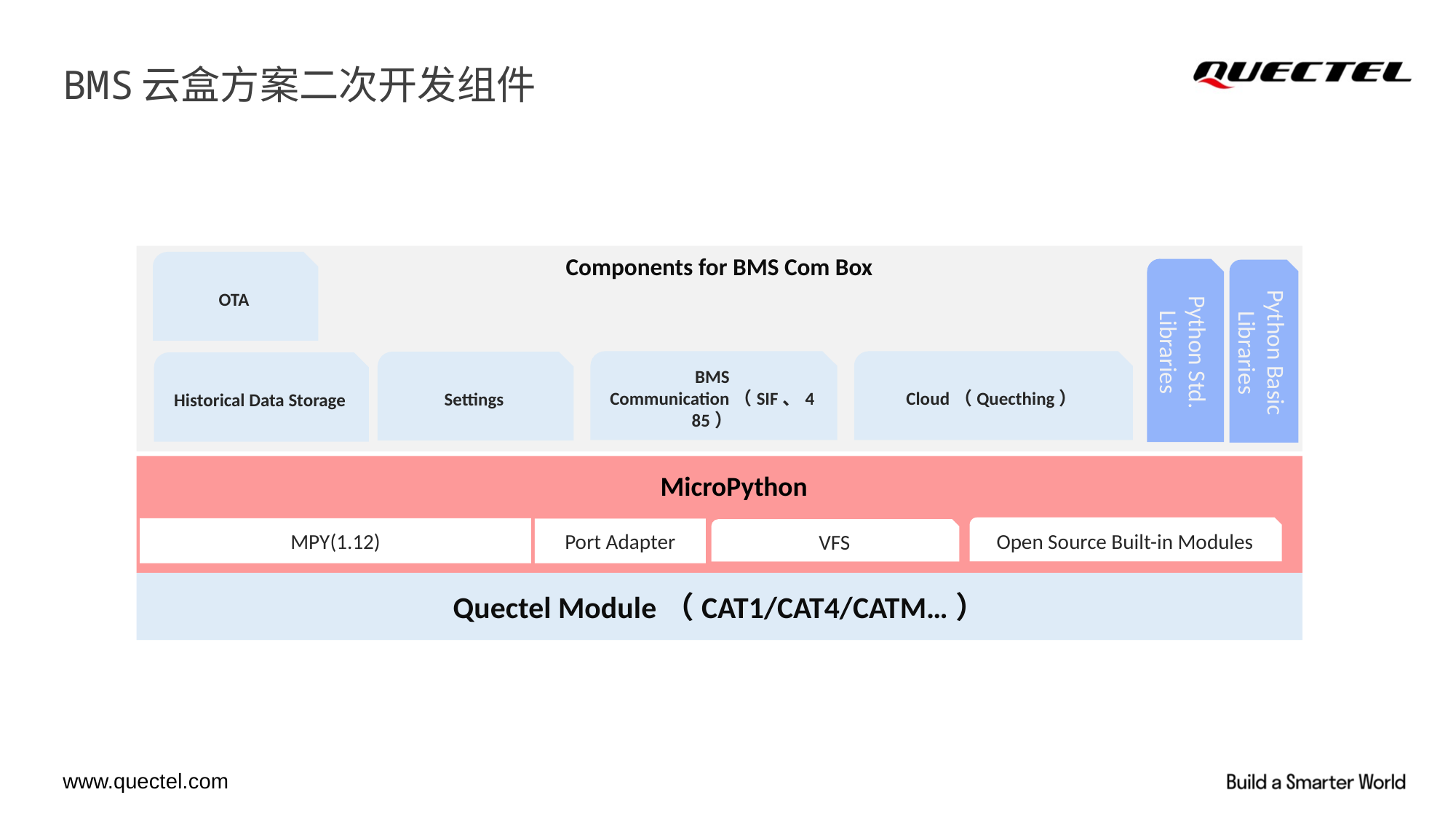

# BMS云盒方案二次开发组件
Components for BMS Com Box
Python Std. Libraries
Python Basic Libraries
BMS Communication（SIF、485）
Cloud（Quecthing）
Settings
Historical Data Storage
MicroPython
Open Source Built-in Modules
MPY(1.12)
Port Adapter
VFS
Quectel Module（CAT1/CAT4/CATM…）
OTA